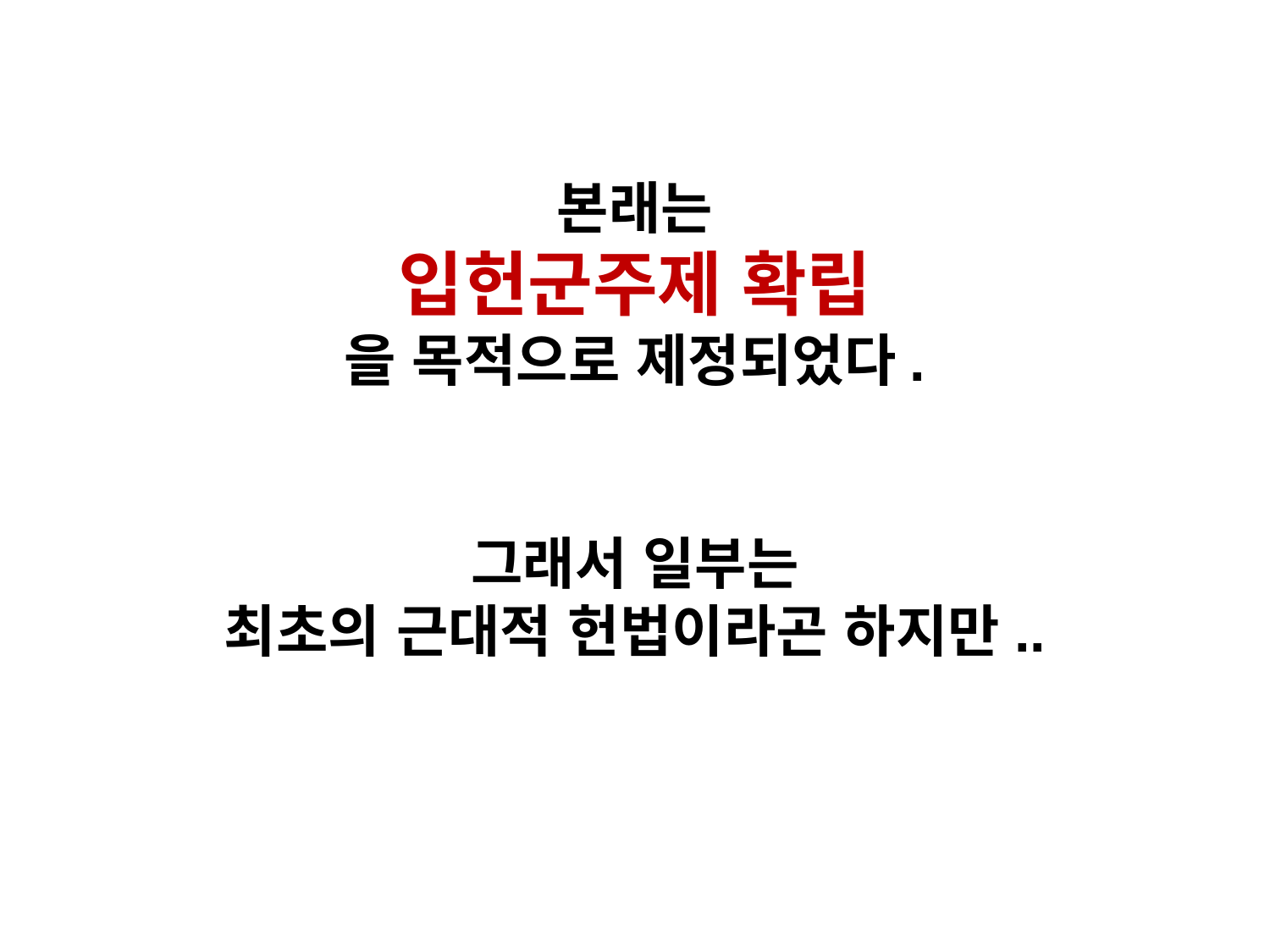

본래는
입헌군주제 확립
을 목적으로 제정되었다.

그래서 일부는
최초의 근대적 헌법이라곤 하지만..